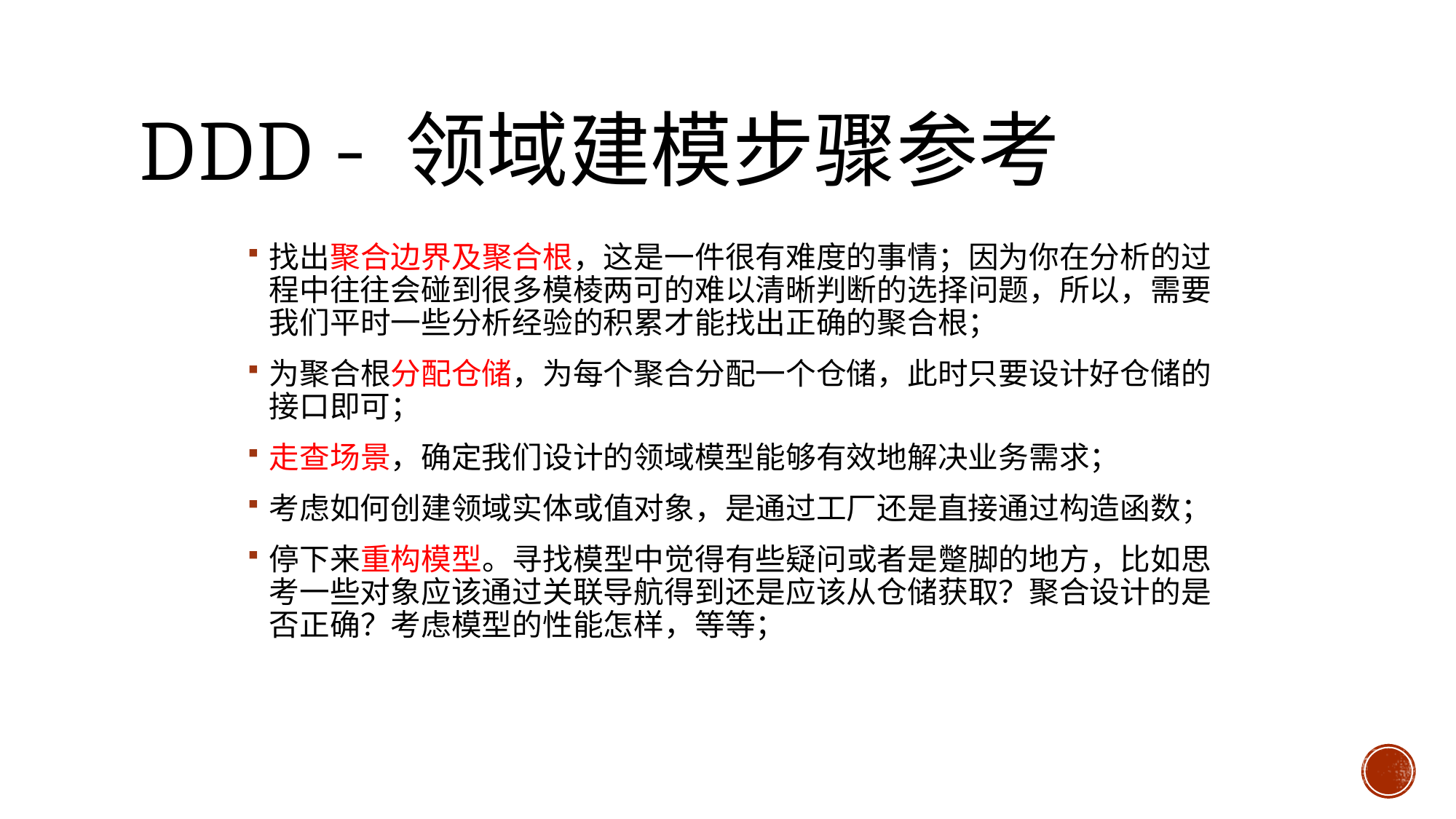

# DDD - 领域建模步骤参考
找出聚合边界及聚合根，这是一件很有难度的事情；因为你在分析的过程中往往会碰到很多模棱两可的难以清晰判断的选择问题，所以，需要我们平时一些分析经验的积累才能找出正确的聚合根；
为聚合根分配仓储，为每个聚合分配一个仓储，此时只要设计好仓储的接口即可；
走查场景，确定我们设计的领域模型能够有效地解决业务需求；
考虑如何创建领域实体或值对象，是通过工厂还是直接通过构造函数；
停下来重构模型。寻找模型中觉得有些疑问或者是蹩脚的地方，比如思考一些对象应该通过关联导航得到还是应该从仓储获取？聚合设计的是否正确？考虑模型的性能怎样，等等；